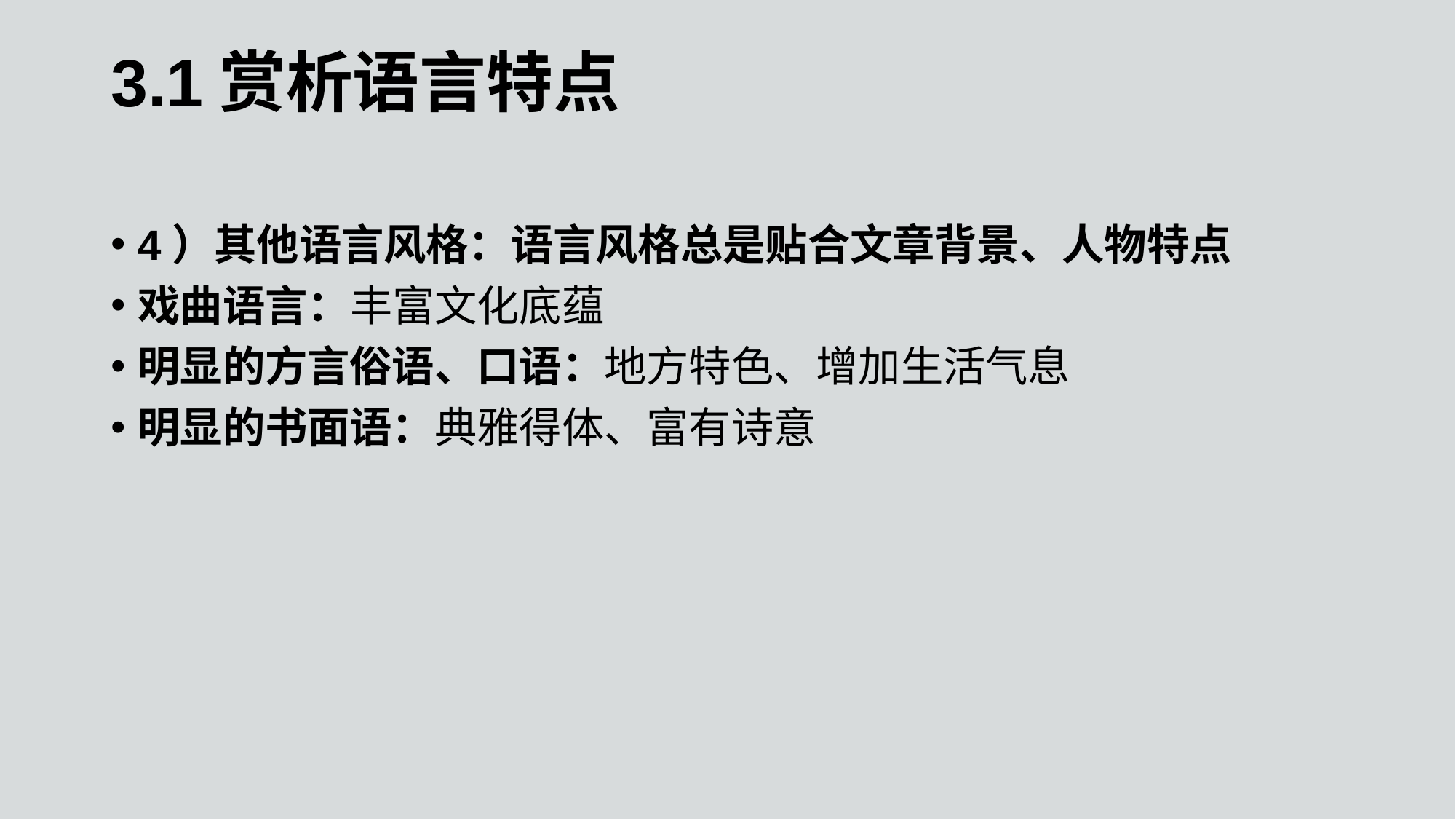

3.1赏析语言特点
4）其他语言风格：语言风格总是贴合文章背景、人物特点
戏曲语言：丰富文化底蕴
明显的方言俗语、口语：地方特色、增加生活气息
明显的书面语：典雅得体、富有诗意